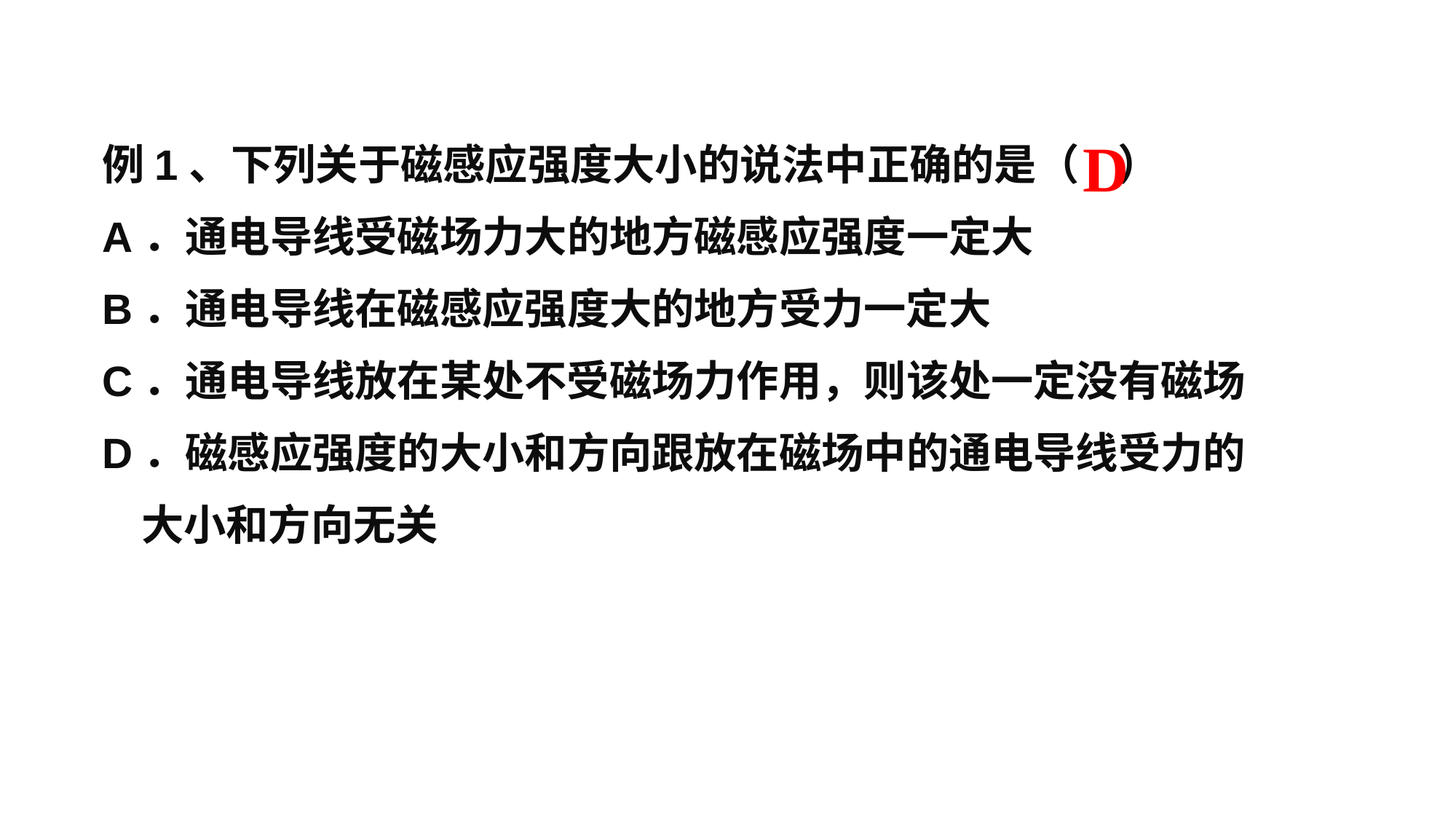

D
例1、下列关于磁感应强度大小的说法中正确的是（    ）
A．通电导线受磁场力大的地方磁感应强度一定大
B．通电导线在磁感应强度大的地方受力一定大
C．通电导线放在某处不受磁场力作用，则该处一定没有磁场
D．磁感应强度的大小和方向跟放在磁场中的通电导线受力的
   大小和方向无关